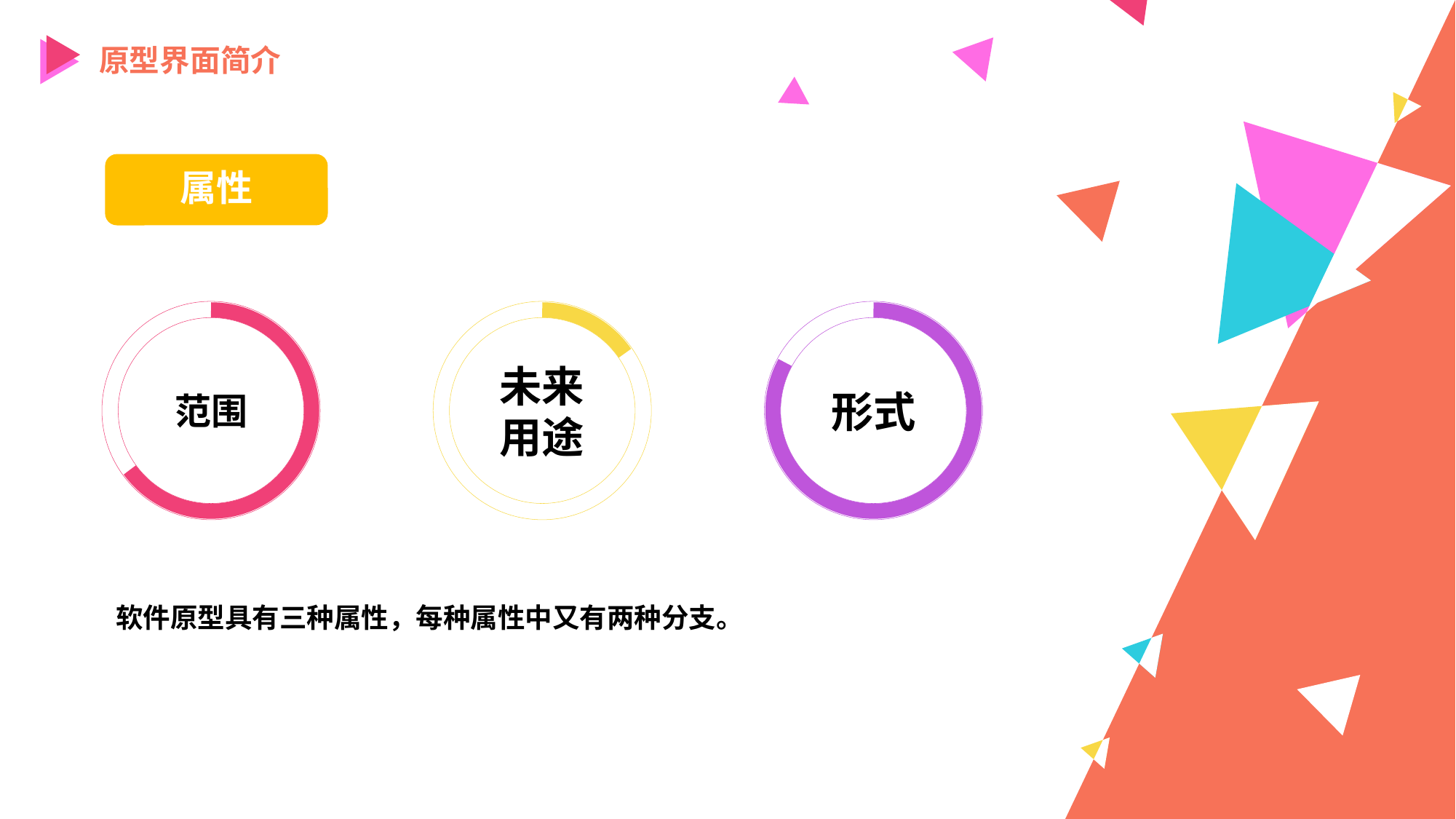

原型界面简介

属性

范围
未来用途
形式

软件原型具有三种属性，每种属性中又有两种分支。